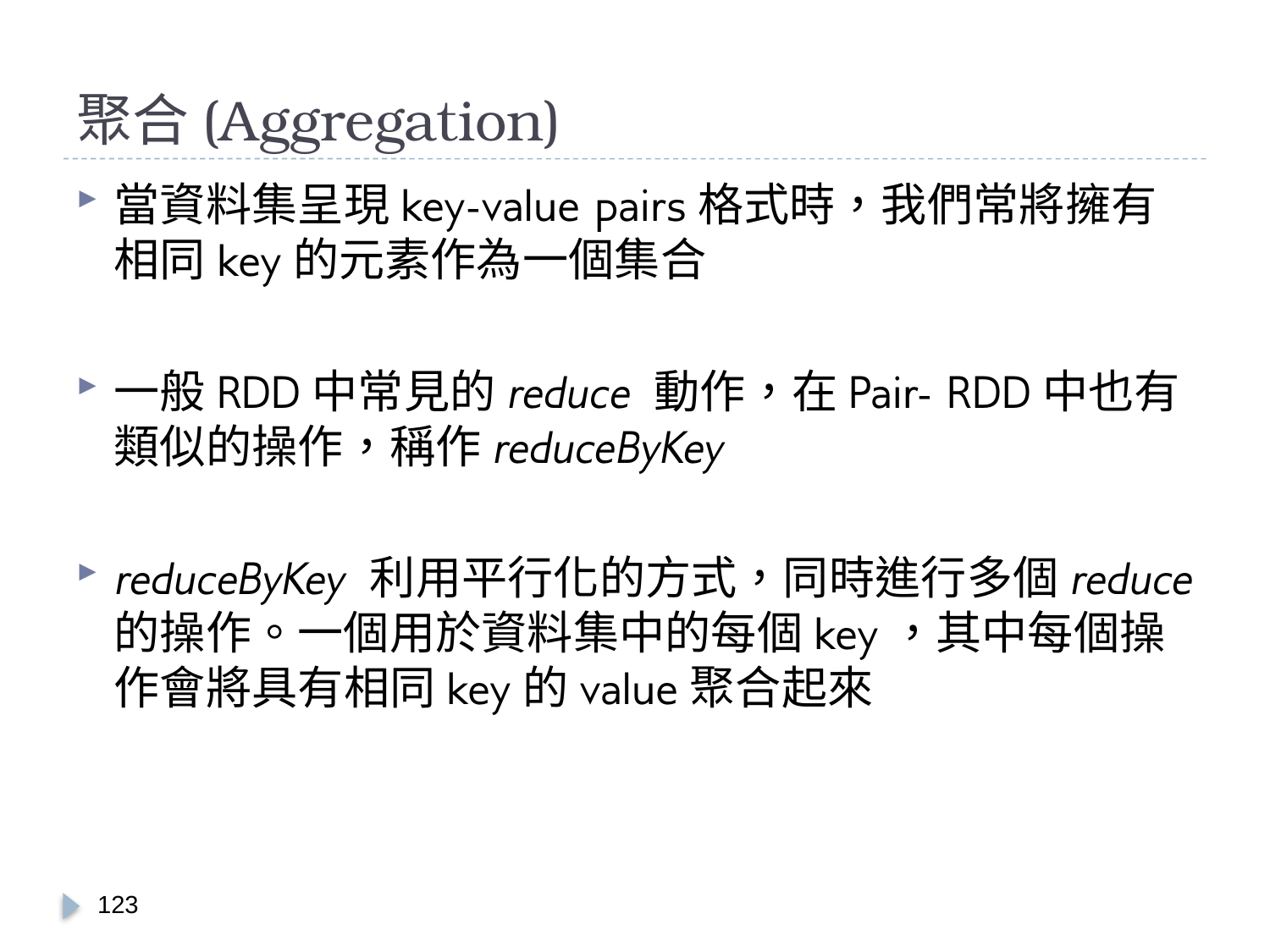

# 聚合(Aggregation)
當資料集呈現key-value pairs格式時，我們常將擁有相同key的元素作為一個集合

一般RDD中常見的reduce 動作，在Pair- RDD中也有類似的操作，稱作reduceByKey

reduceByKey 利用平行化的方式，同時進行多個reduce 的操作。一個用於資料集中的每個key，其中每個操作會將具有相同key的value聚合起來

123